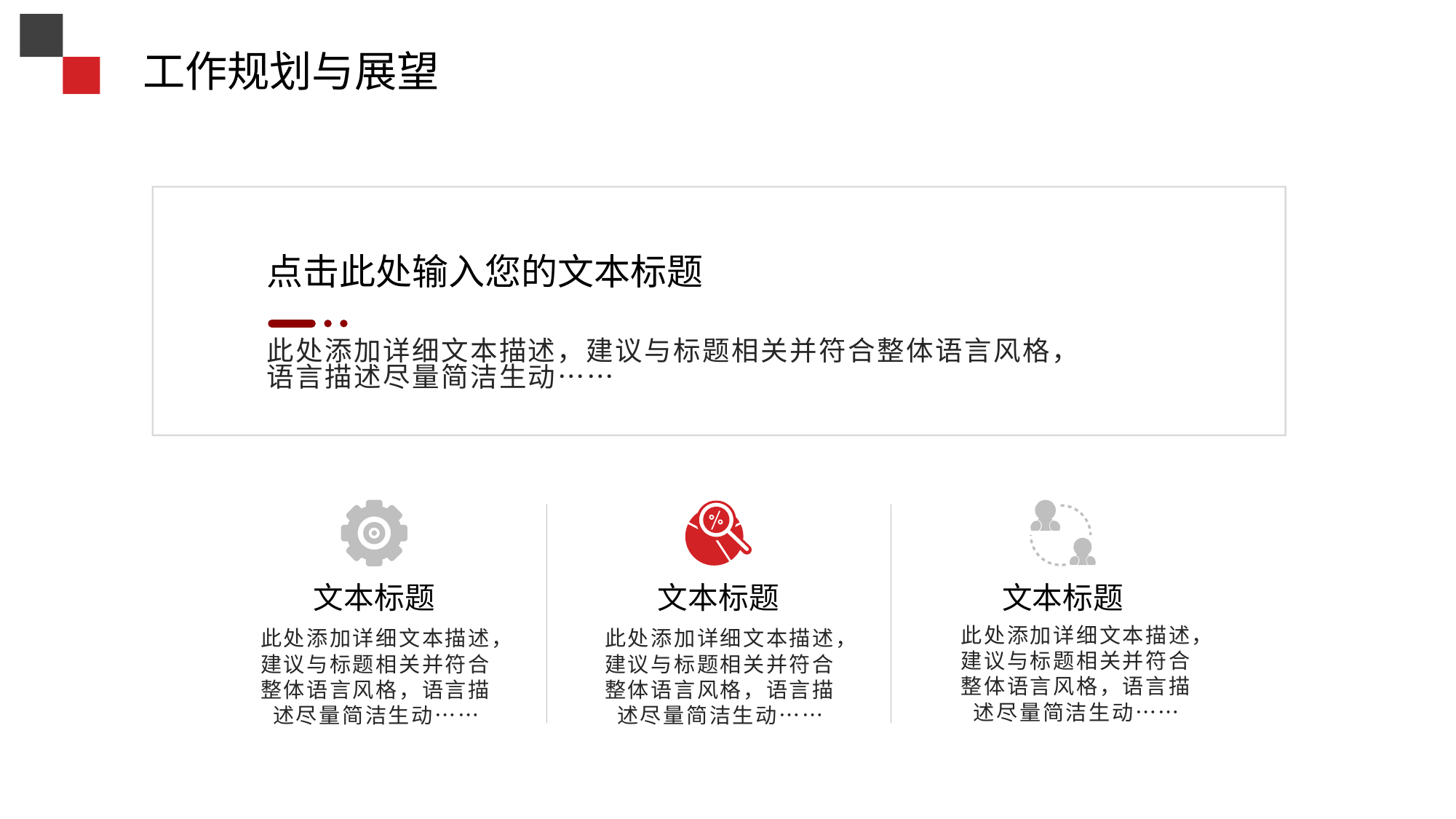

工作规划与展望

点击此处输入您的文本标题
此处添加详细文本描述，建议与标题相关并符合整体语言风格，语言描述尽量简洁生动……

文本标题
此处添加详细文本描述，建议与标题相关并符合整体语言风格，语言描述尽量简洁生动……
文本标题
此处添加详细文本描述，建议与标题相关并符合整体语言风格，语言描述尽量简洁生动……
文本标题
此处添加详细文本描述，建议与标题相关并符合整体语言风格，语言描述尽量简洁生动……